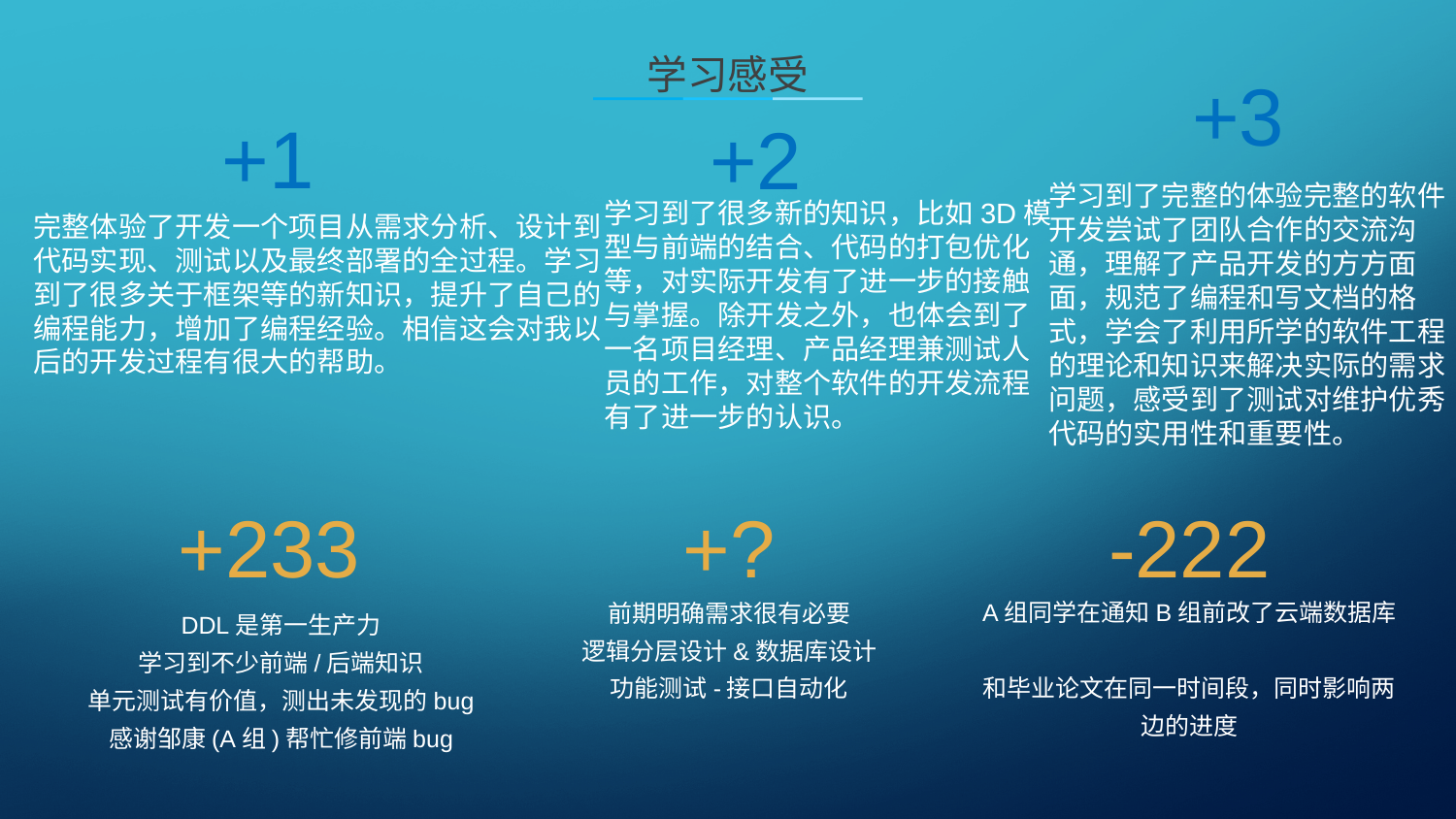

学习感受
+3

+1
+2
学习到了完整的体验完整的软件开发尝试了团队合作的交流沟通，理解了产品开发的方方面面，规范了编程和写文档的格式，学会了利用所学的软件工程的理论和知识来解决实际的需求问题，感受到了测试对维护优秀代码的实用性和重要性。
学习到了很多新的知识，比如3D模型与前端的结合、代码的打包优化等，对实际开发有了进一步的接触与掌握。除开发之外，也体会到了一名项目经理、产品经理兼测试人员的工作，对整个软件的开发流程有了进一步的认识。
完整体验了开发一个项目从需求分析、设计到代码实现、测试以及最终部署的全过程。学习到了很多关于框架等的新知识，提升了自己的编程能力，增加了编程经验。相信这会对我以后的开发过程有很大的帮助。
+233
+?
-222
前期明确需求很有必要
逻辑分层设计&数据库设计
功能测试-接口自动化
A组同学在通知B组前改了云端数据库

和毕业论文在同一时间段，同时影响两边的进度
DDL是第一生产力
学习到不少前端/后端知识
单元测试有价值，测出未发现的bug
感谢邹康(A组)帮忙修前端bug